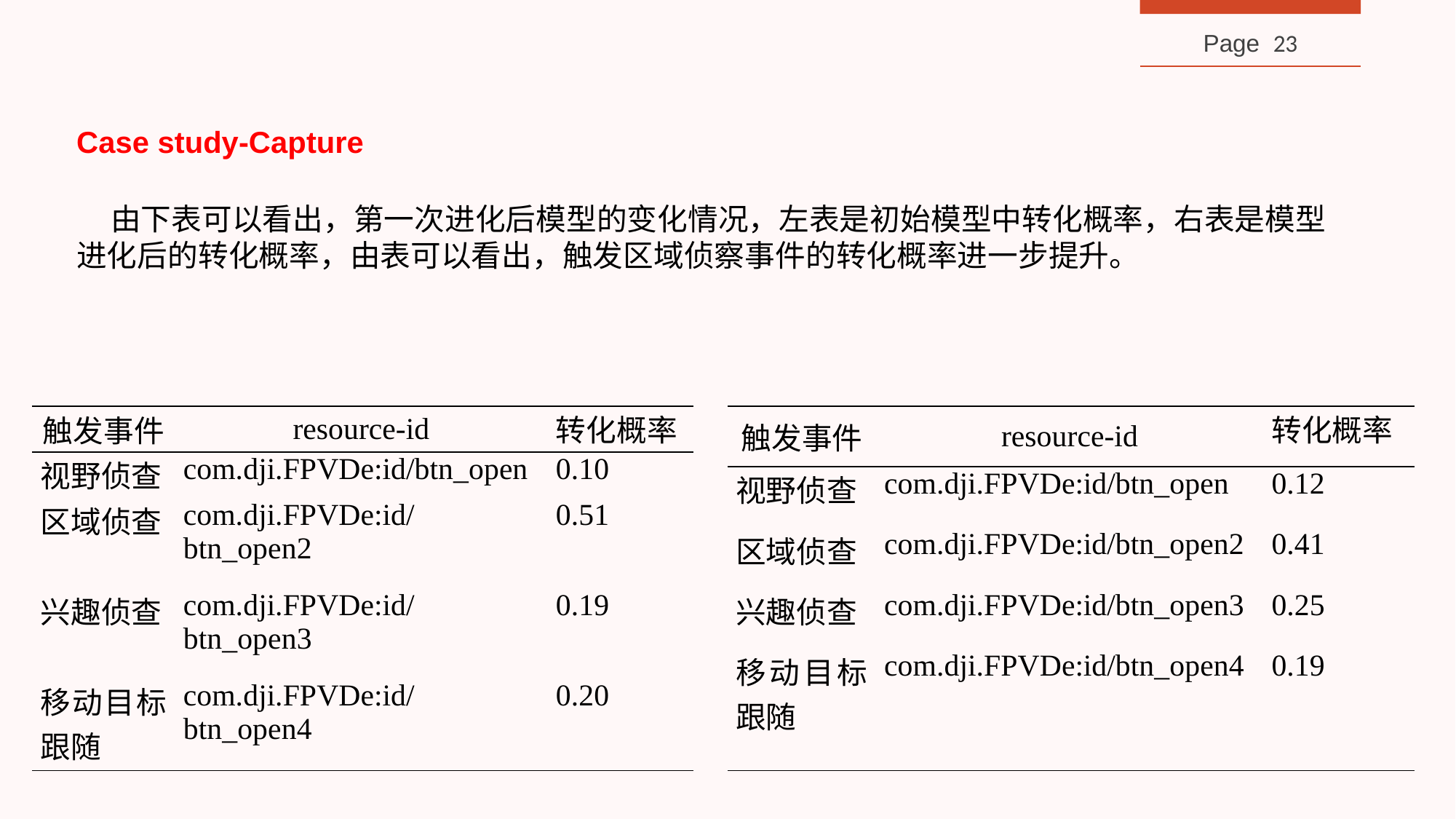

Case study-Capture
    由下表可以看出，第一次进化后模型的变化情况，左表是初始模型中转化概率，右表是模型进化后的转化概率，由表可以看出，触发区域侦察事件的转化概率进一步提升。
| 触发事件 | resource-id | 转化概率 |
| --- | --- | --- |
| 视野侦查 | com.dji.FPVDe:id/btn\_open | 0.10 |
| 区域侦查 | com.dji.FPVDe:id/btn\_open2 | 0.51 |
| 兴趣侦查 | com.dji.FPVDe:id/btn\_open3 | 0.19 |
| 移动目标跟随 | com.dji.FPVDe:id/btn\_open4 | 0.20 |
| 触发事件 | resource-id | 转化概率 |
| --- | --- | --- |
| 视野侦查 | com.dji.FPVDe:id/btn\_open | 0.12 |
| 区域侦查 | com.dji.FPVDe:id/btn\_open2 | 0.41 |
| 兴趣侦查 | com.dji.FPVDe:id/btn\_open3 | 0.25 |
| 移动目标跟随 | com.dji.FPVDe:id/btn\_open4 | 0.19 |